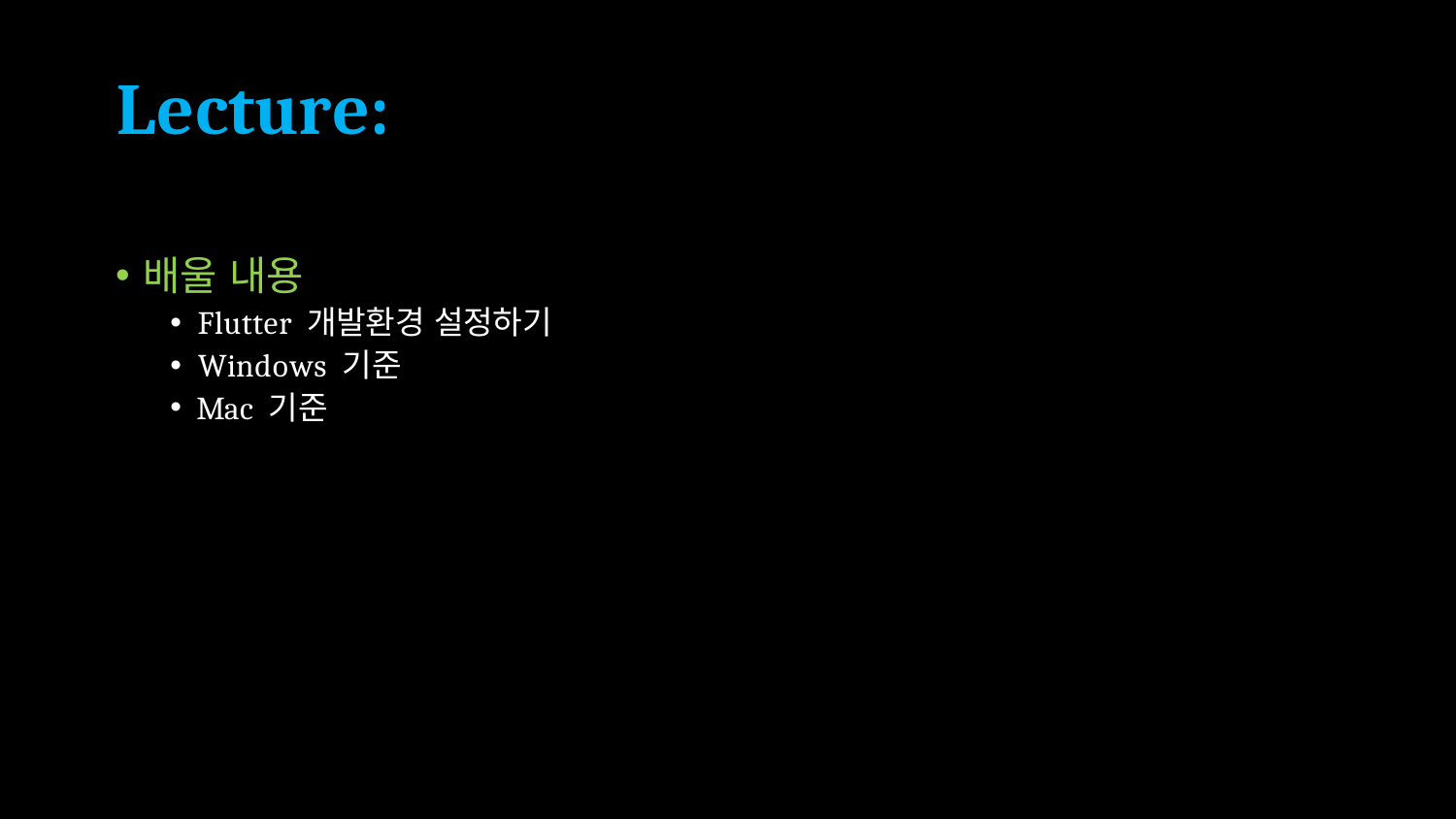

# Lecture:

배울 내용
Flutter 개발환경 설정하기
Windows 기준
Mac 기준